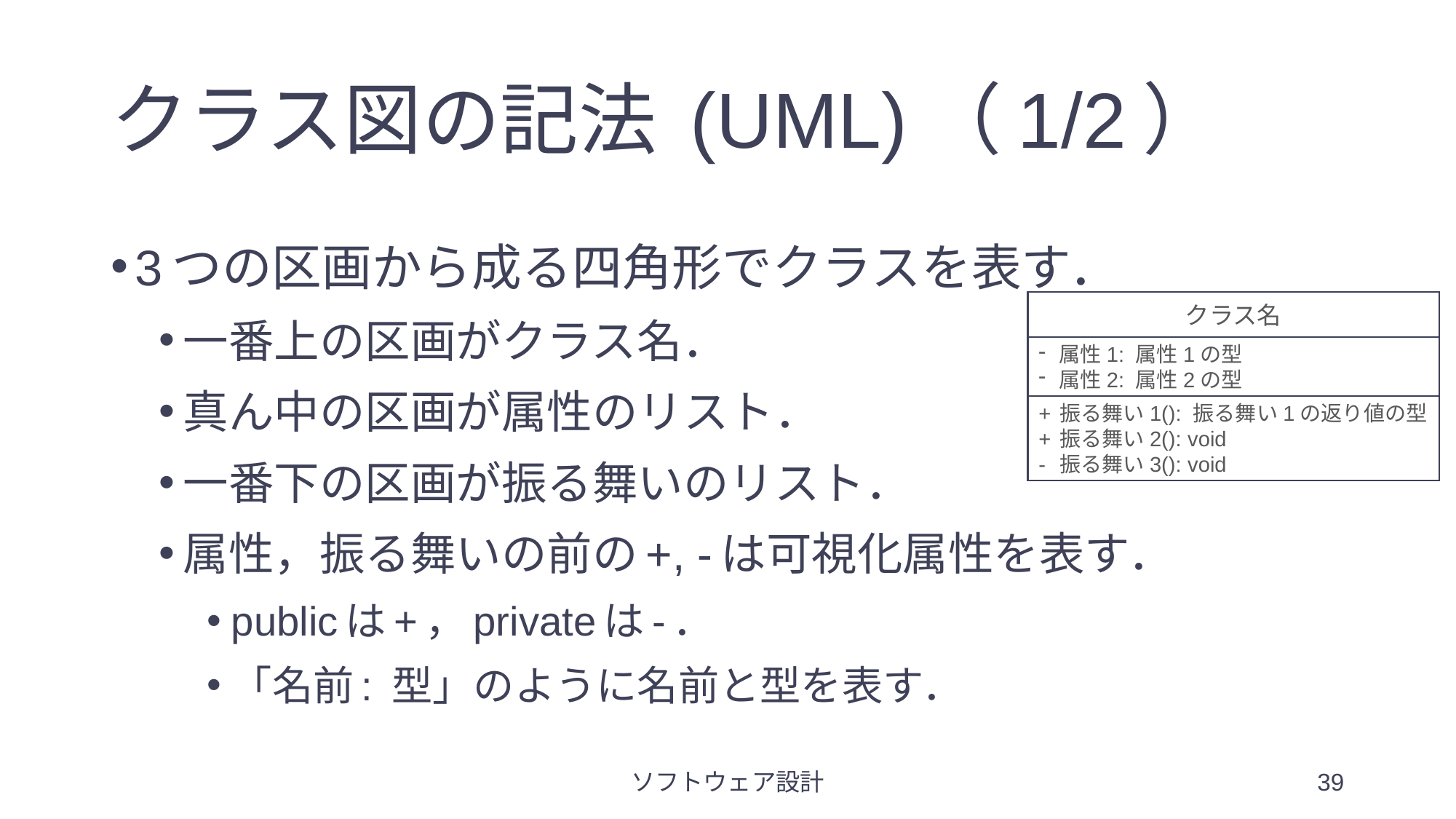

# クラス図の記法 (UML)（1/2）
3つの区画から成る四角形でクラスを表す．
一番上の区画がクラス名．
真ん中の区画が属性のリスト．
一番下の区画が振る舞いのリスト．
属性，振る舞いの前の+, -は可視化属性を表す．
publicは+，privateは-．
「名前: 型」のように名前と型を表す．
クラス名
属性1: 属性1の型
属性2: 属性2の型
+	振る舞い1(): 振る舞い1の返り値の型
+	振る舞い2(): void
-	振る舞い3(): void
ソフトウェア設計
39